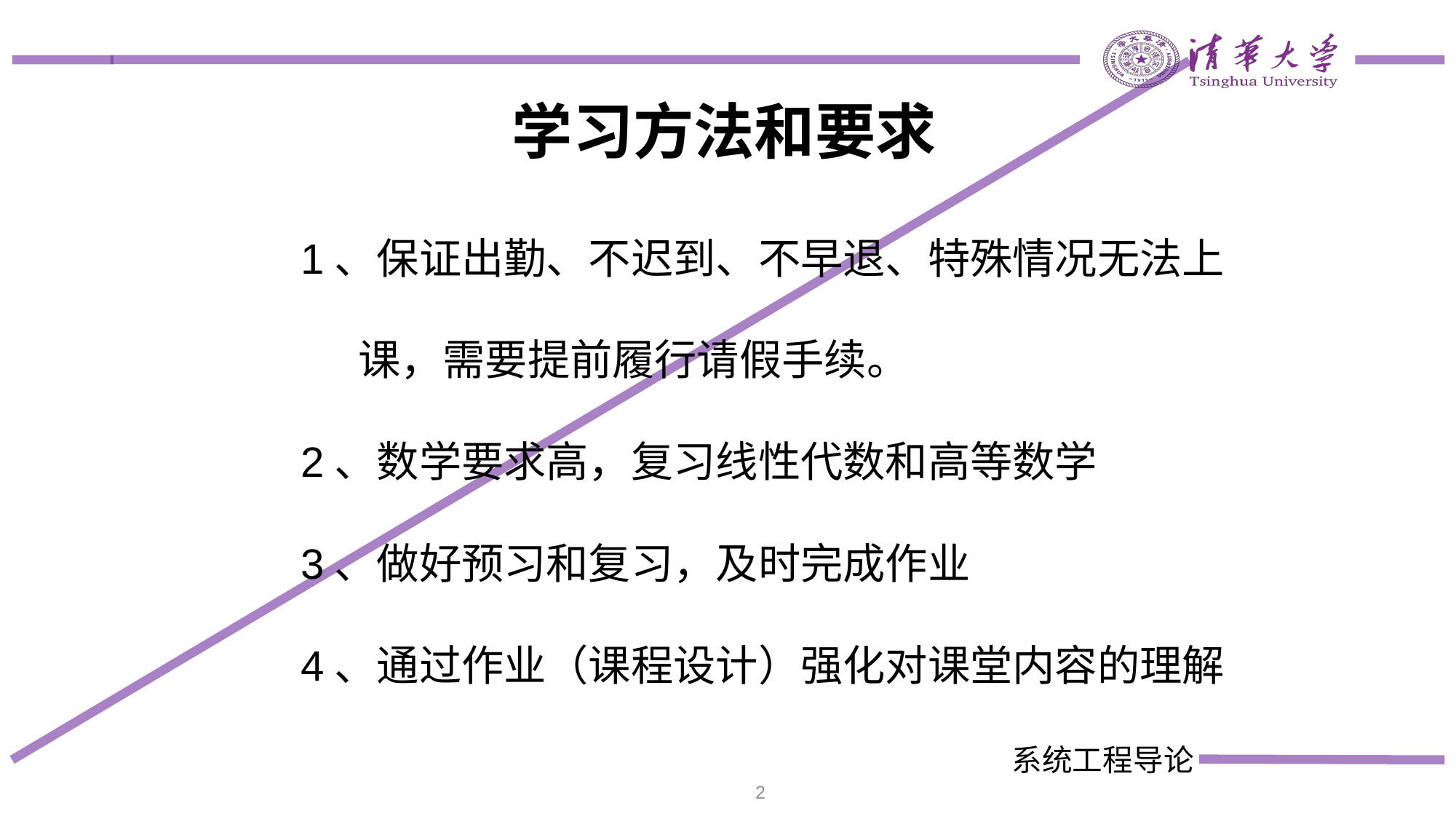

学习方法和要求
1、保证出勤、不迟到、不早退、特殊情况无法上
     课，需要提前履行请假手续。
2、数学要求高，复习线性代数和高等数学
3、做好预习和复习，及时完成作业
4、通过作业（课程设计）强化对课堂内容的理解
2